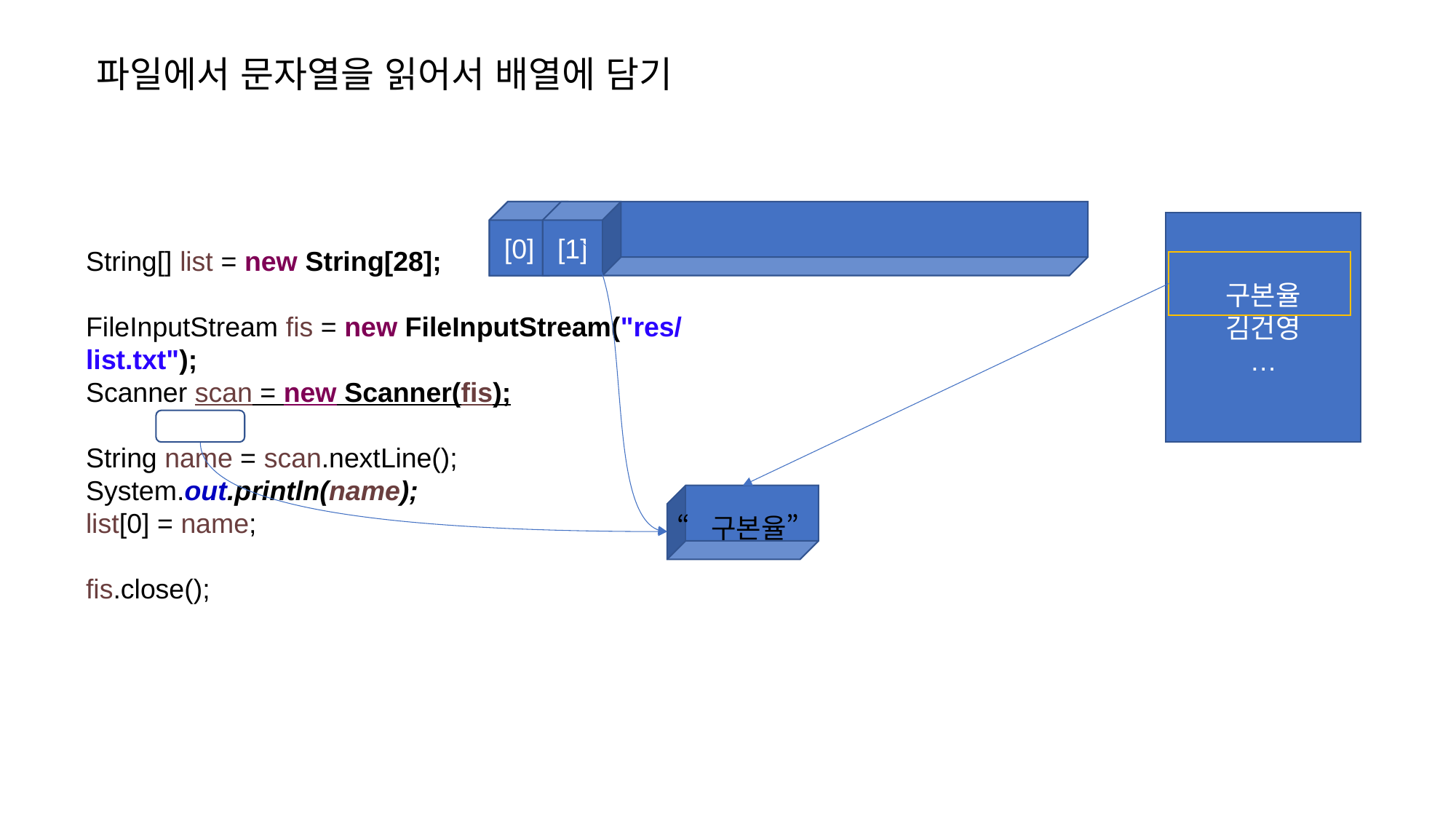

파일에서 문자열을 읽어서 배열에 담기

[0]
[1]
구본율
김건영
…
String[] list = new String[28];

FileInputStream fis = new FileInputStream("res/list.txt");
Scanner scan = new Scanner(fis);

String name = scan.nextLine();
System.out.println(name);
list[0] = name;

fis.close();

“구본율”